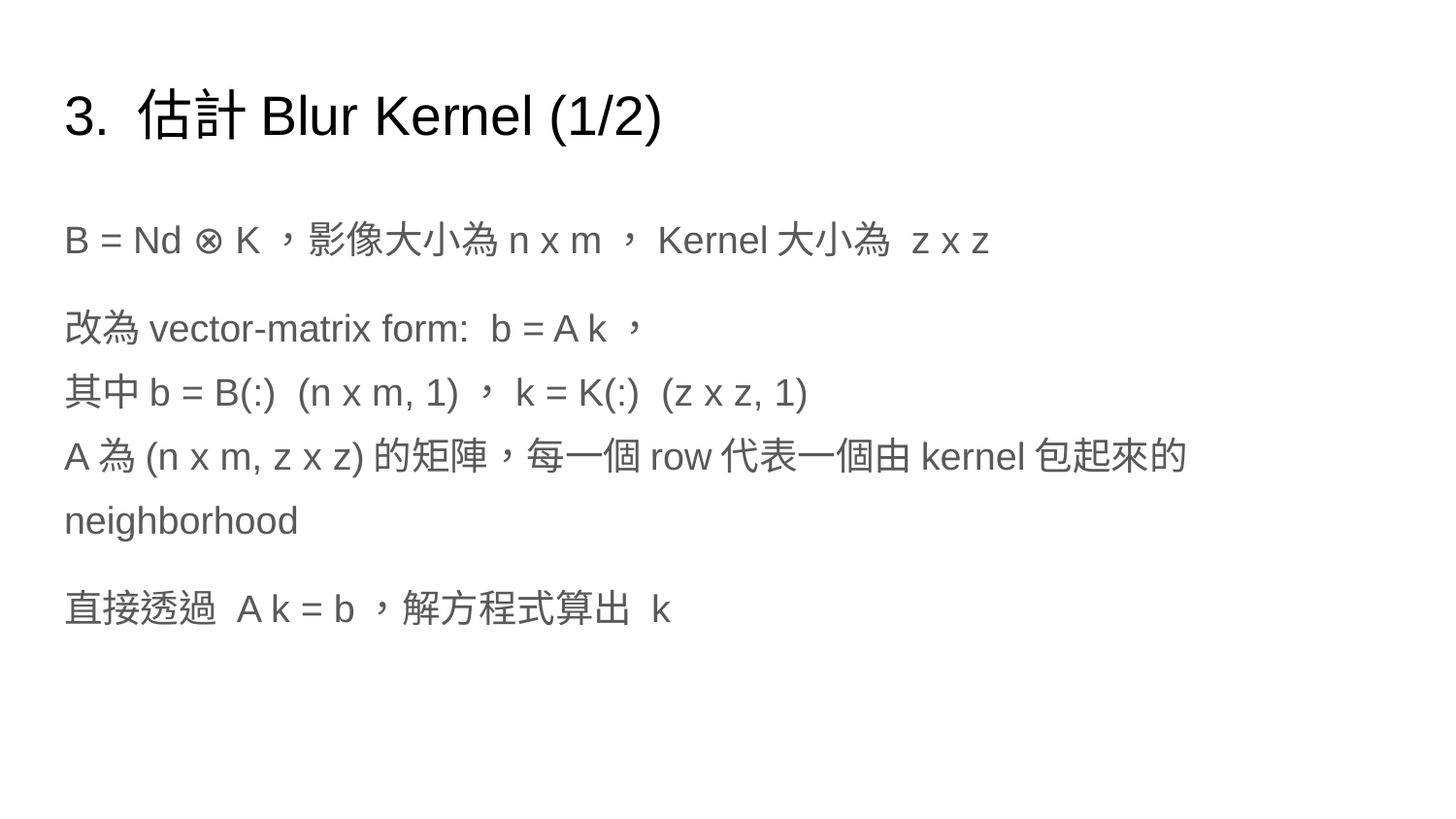

# 3. 估計Blur Kernel (1/2)
B = Nd ⊗ K，影像大小為n x m，Kernel大小為 z x z
改為vector-matrix form:  b = A k，
其中b = B(:)  (n x m, 1)，k = K(:)  (z x z, 1)
A為(n x m, z x z)的矩陣，每一個row代表一個由kernel包起來的neighborhood
直接透過 A k = b，解方程式算出 k